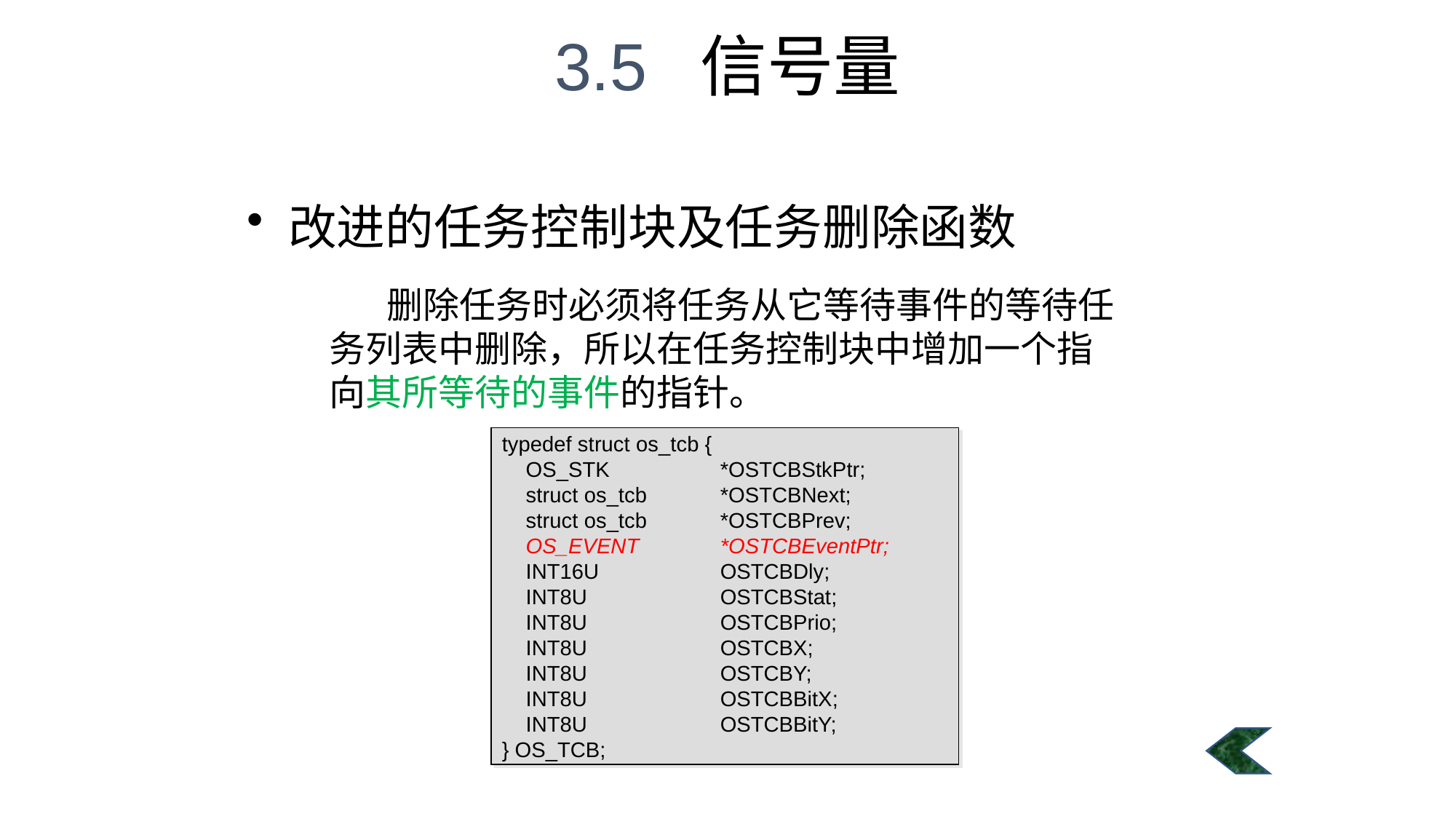

3.5  信号量
#
改进的任务控制块及任务删除函数
      删除任务时必须将任务从它等待事件的等待任务列表中删除，所以在任务控制块中增加一个指向其所等待的事件的指针。
typedef struct os_tcb {
    OS_STK    	*OSTCBStkPtr;
    struct os_tcb 	*OSTCBNext;
    struct os_tcb 	*OSTCBPrev;
    OS_EVENT  	*OSTCBEventPtr;
    INT16U      	OSTCBDly;
    INT8U       	OSTCBStat;
    INT8U       	OSTCBPrio;
    INT8U       	OSTCBX;
    INT8U       	OSTCBY;
    INT8U       	OSTCBBitX;
    INT8U       	OSTCBBitY;
} OS_TCB;